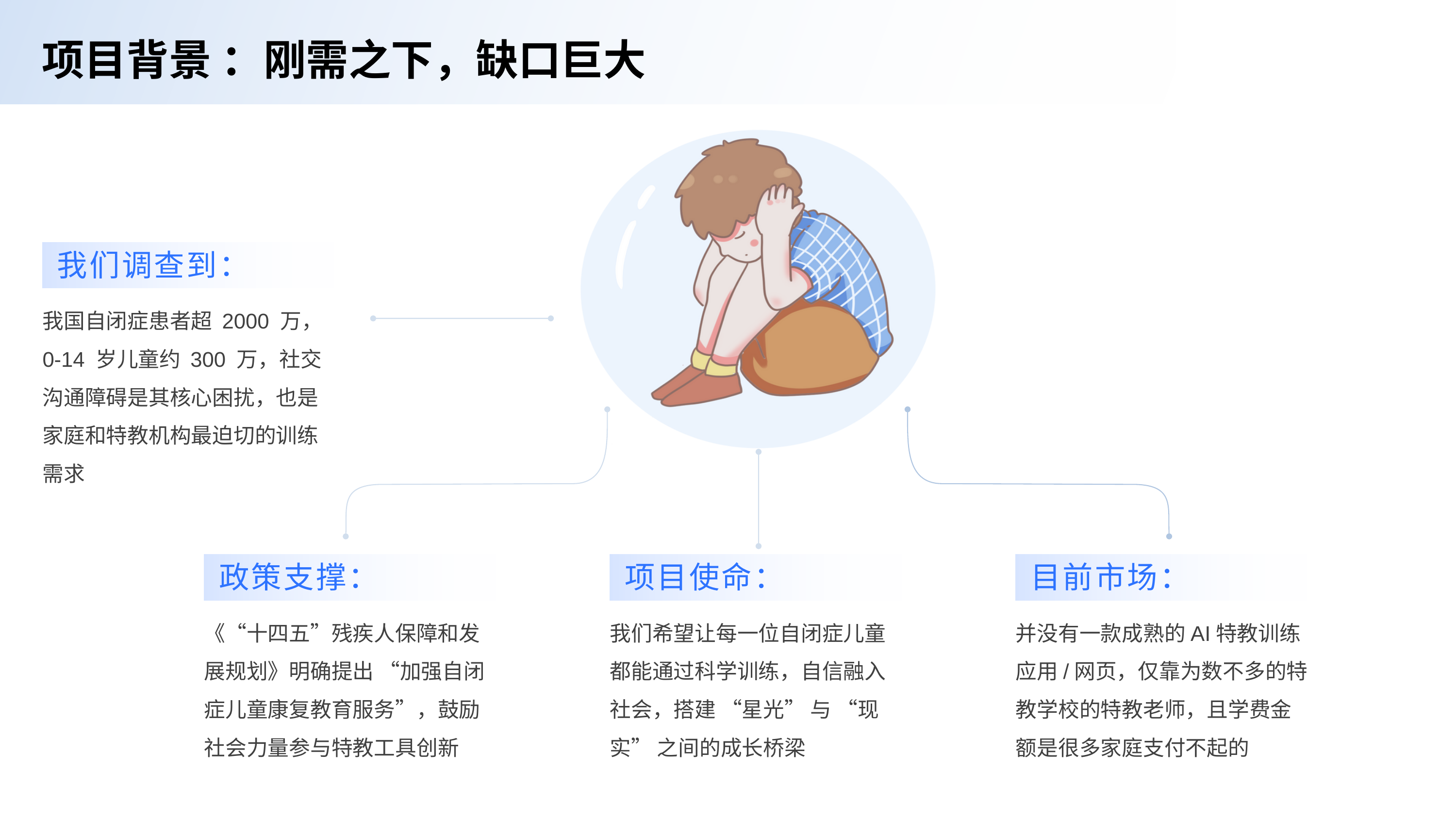

项目背景 ：刚需之下，缺口巨大

我们调查到：
我国自闭症患者超 2000 万，0-14 岁儿童约 300 万，社交沟通障碍是其核心困扰，也是家庭和特教机构最迫切的训练需求

政策支撑：
《“十四五”残疾人保障和发展规划》明确提出 “加强自闭症儿童康复教育服务”，鼓励社会力量参与特教工具创新

项目使命：
我们希望让每一位自闭症儿童都能通过科学训练，自信融入社会，搭建 “星光” 与 “现实” 之间的成长桥梁

目前市场：
并没有一款成熟的AI特教训练应用/网页，仅靠为数不多的特教学校的特教老师，且学费金额是很多家庭支付不起的